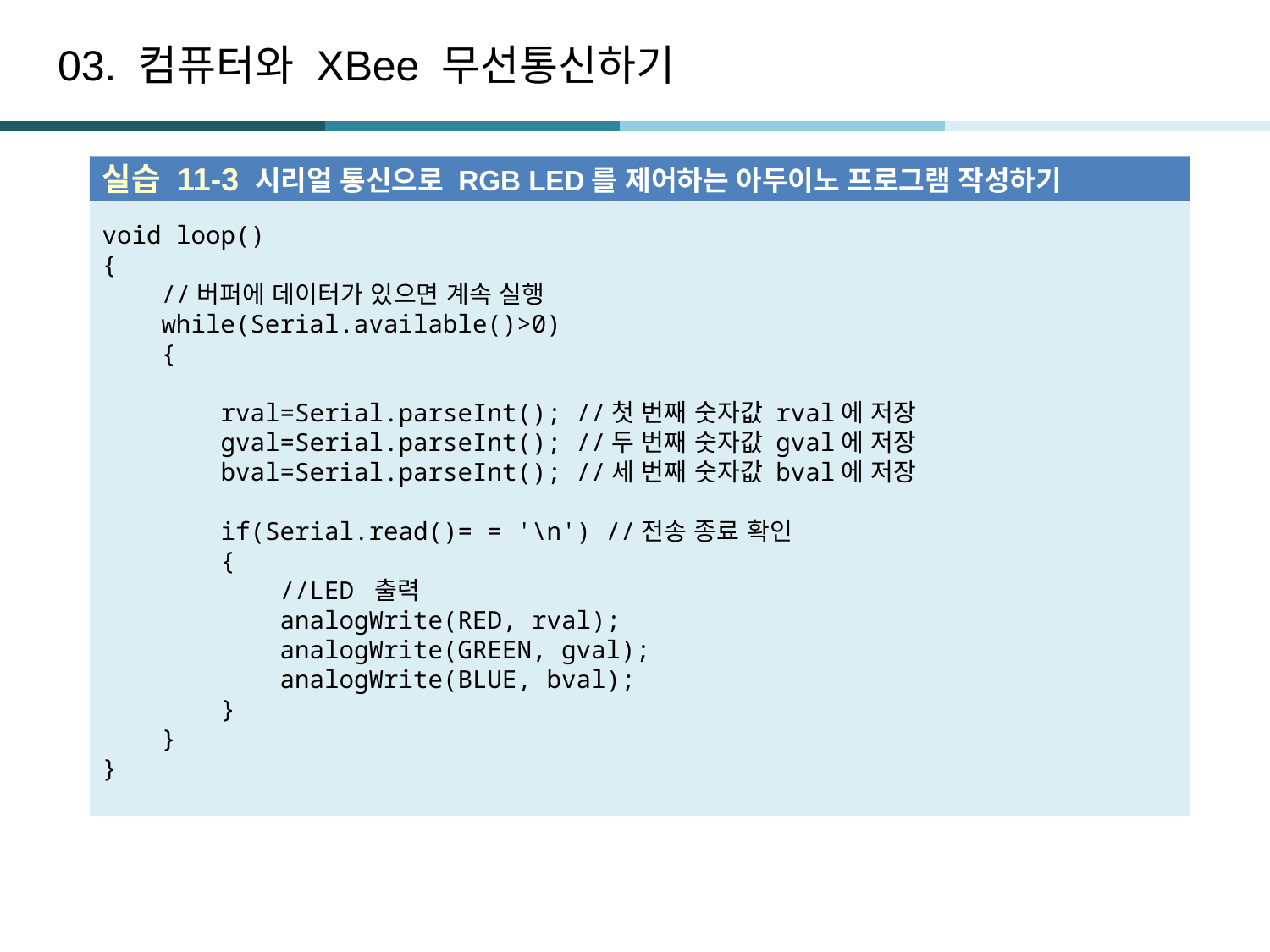

# 03. 컴퓨터와 XBee 무선통신하기
실습 11-3 시리얼 통신으로 RGB LED를 제어하는 아두이노 프로그램 작성하기
void loop()
{
    //버퍼에 데이터가 있으면 계속 실행
    while(Serial.available()>0)
    {

        rval=Serial.parseInt(); //첫 번째 숫자값 rval에 저장
        gval=Serial.parseInt(); //두 번째 숫자값 gval에 저장
        bval=Serial.parseInt(); //세 번째 숫자값 bval에 저장

        if(Serial.read()= = '\n') //전송 종료 확인
        {
            //LED 출력
            analogWrite(RED, rval);
            analogWrite(GREEN, gval);
            analogWrite(BLUE, bval);
        }
    }
}